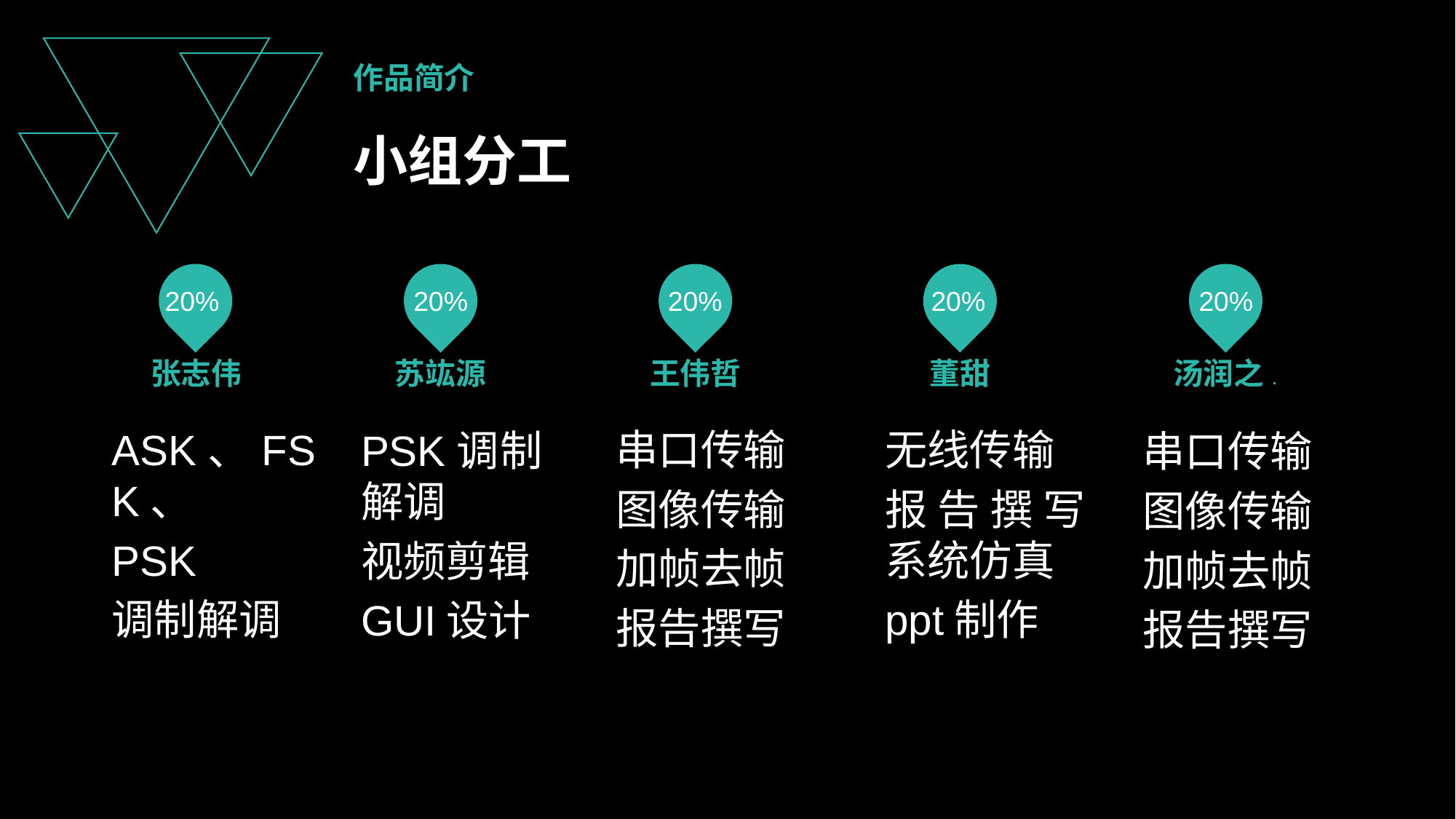

作品简介
小组分工

20%
张志伟

20%
苏竑源

20%
王伟哲

20%
董甜

20%
汤润之.
ASK、FSK、
PSK
调制解调
串口传输
图像传输
加帧去帧
报告撰写
无线传输
报告撰写系统仿真
ppt制作
PSK调制解调
视频剪辑
GUI设计
串口传输
图像传输
加帧去帧
报告撰写